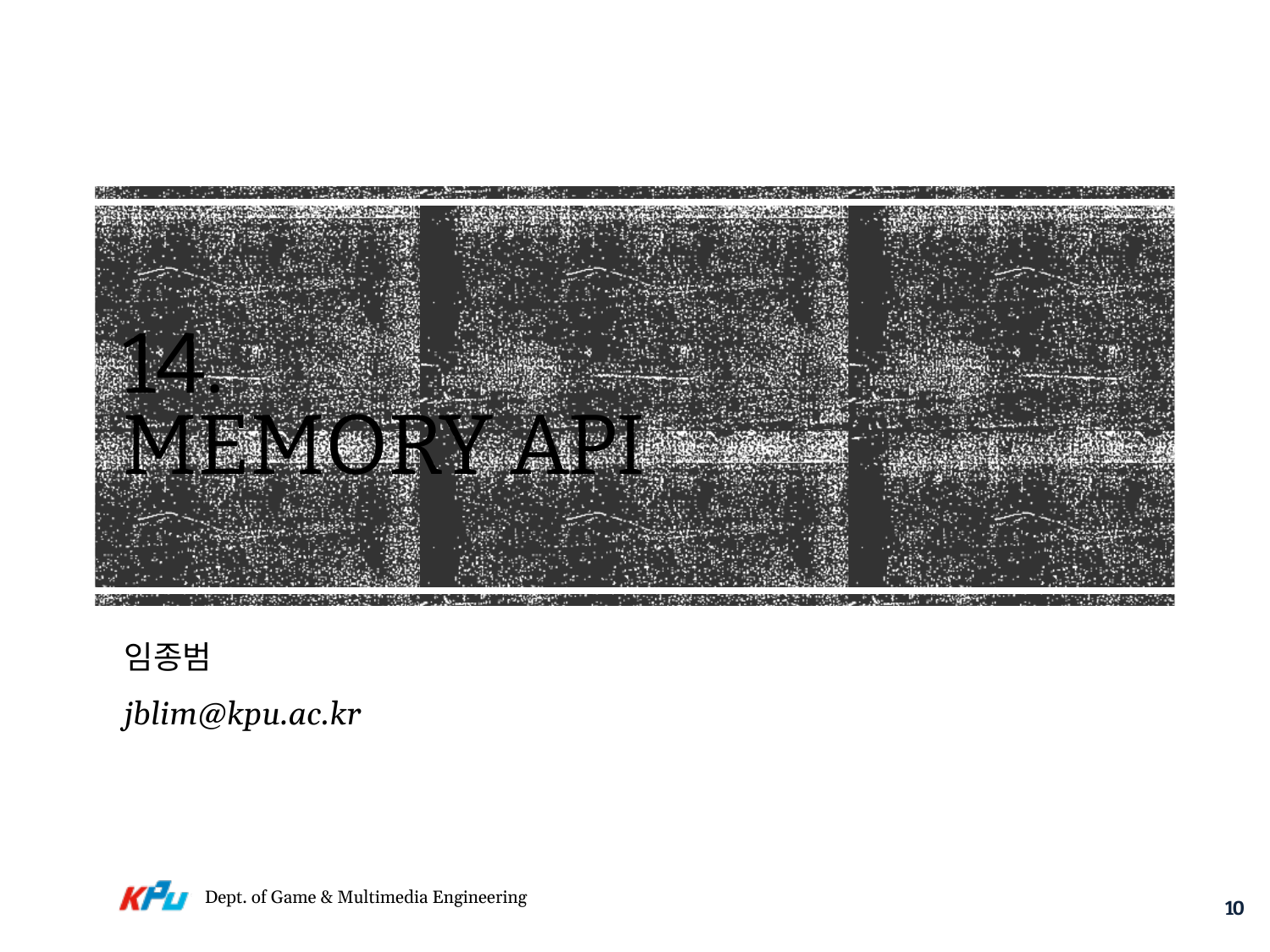

# 14. Memory API
임종범
jblim@kpu.ac.kr

Dept. of Game & Multimedia Engineering
10